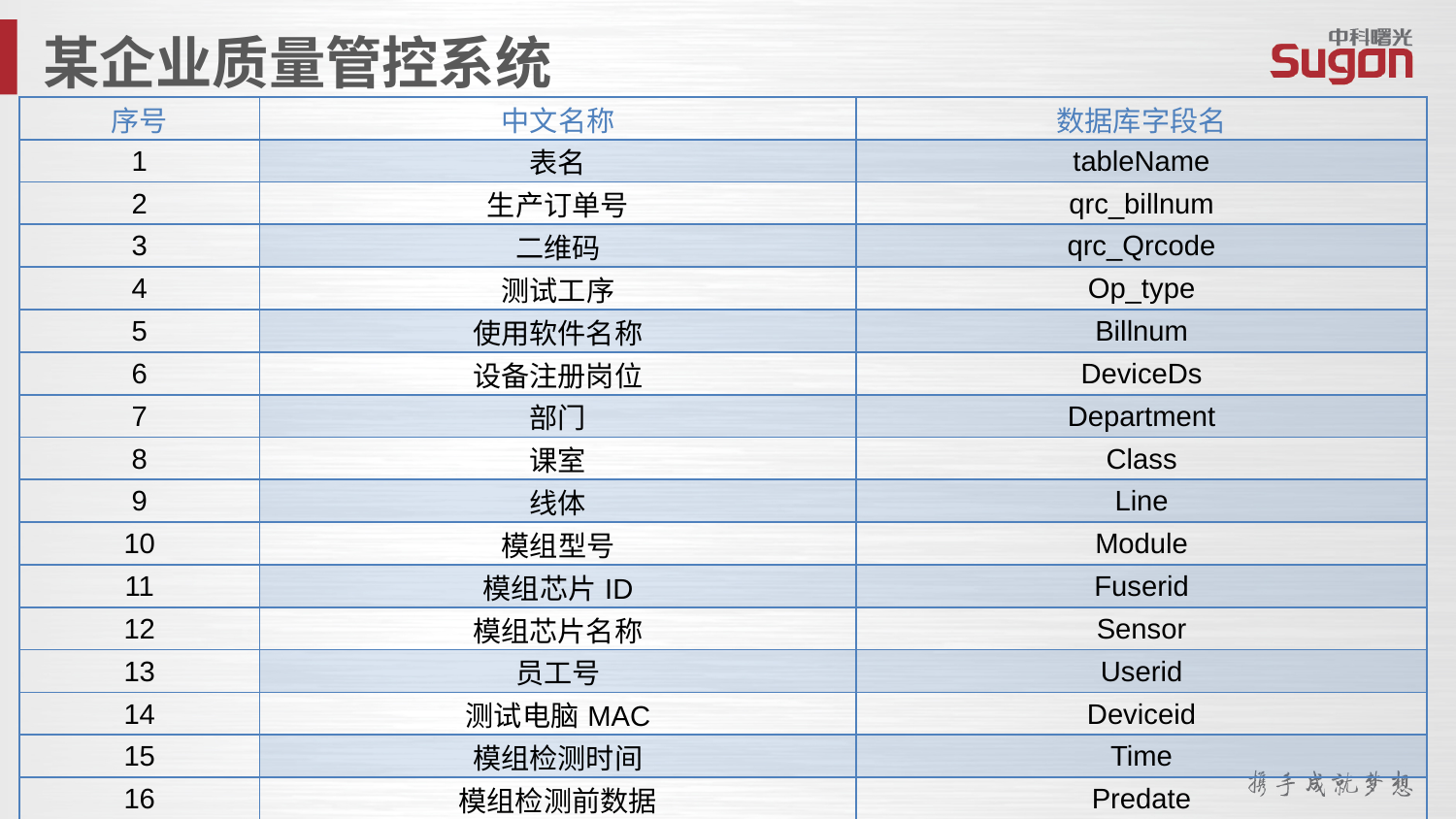

某企业质量管控系统
| 序号 | 中文名称 | 数据库字段名 |
| --- | --- | --- |
| 1 | 表名 | tableName |
| 2 | 生产订单号 | qrc\_billnum |
| 3 | 二维码 | qrc\_Qrcode |
| 4 | 测试工序 | Op\_type |
| 5 | 使用软件名称 | Billnum |
| 6 | 设备注册岗位 | DeviceDs |
| 7 | 部门 | Department |
| 8 | 课室 | Class |
| 9 | 线体 | Line |
| 10 | 模组型号 | Module |
| 11 | 模组芯片ID | Fuserid |
| 12 | 模组芯片名称 | Sensor |
| 13 | 员工号 | Userid |
| 14 | 测试电脑MAC | Deviceid |
| 15 | 模组检测时间 | Time |
| 16 | 模组检测前数据 | Predate |
| 17 | 模组检测数据 | Newdata |
| 18 | 模组检测结果 | result |